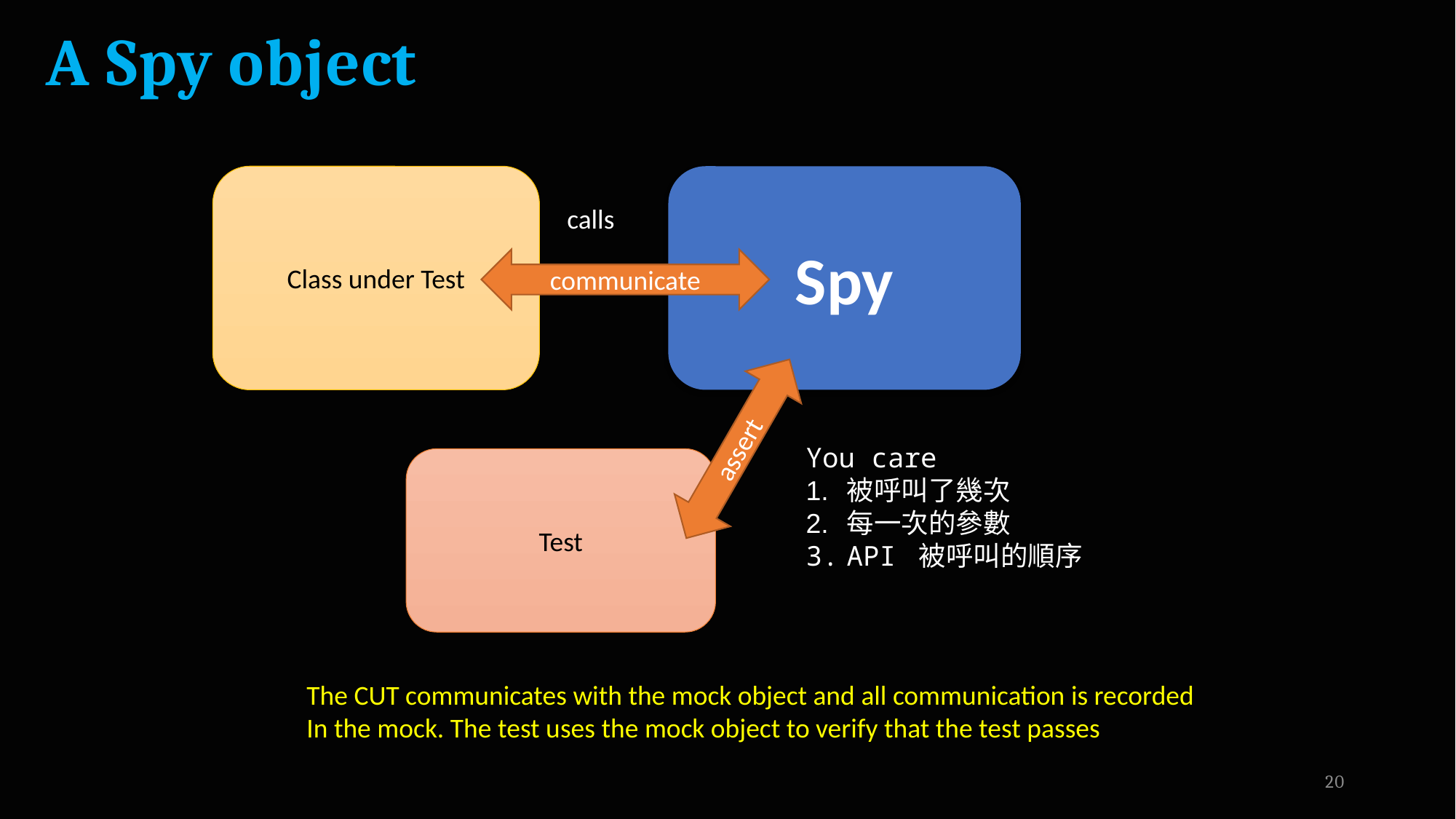

# A Spy object
Class under Test
Spy
calls
communicate
assert
You care
被呼叫了幾次
每一次的參數
API 被呼叫的順序
Test
The CUT communicates with the mock object and all communication is recorded
In the mock. The test uses the mock object to verify that the test passes
20